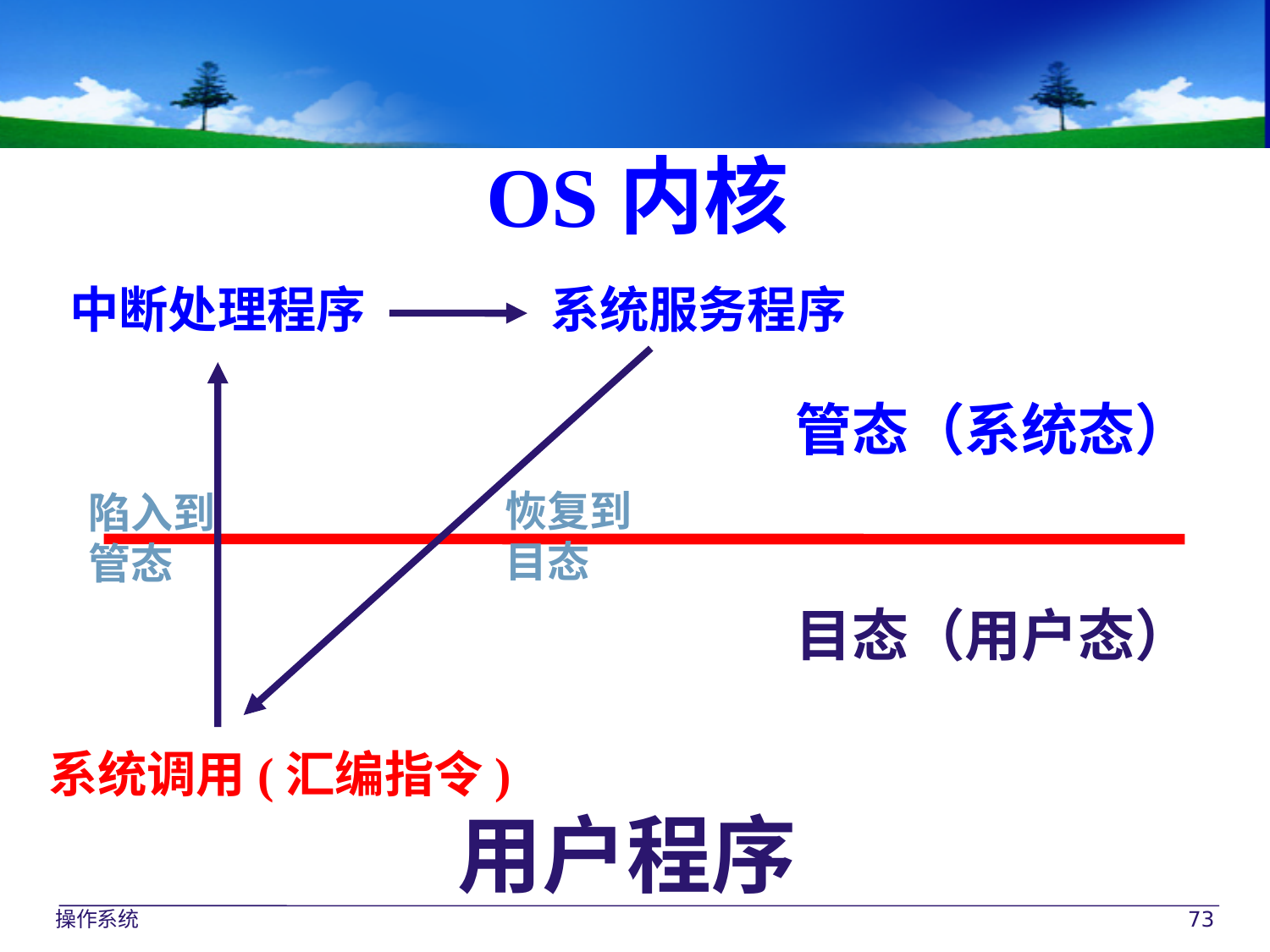

OS内核
中断处理程序
系统服务程序

管态（系统态）
恢复到
目态
陷入到
管态

目态（用户态）
系统调用(汇编指令)
用户程序
操作系统
73